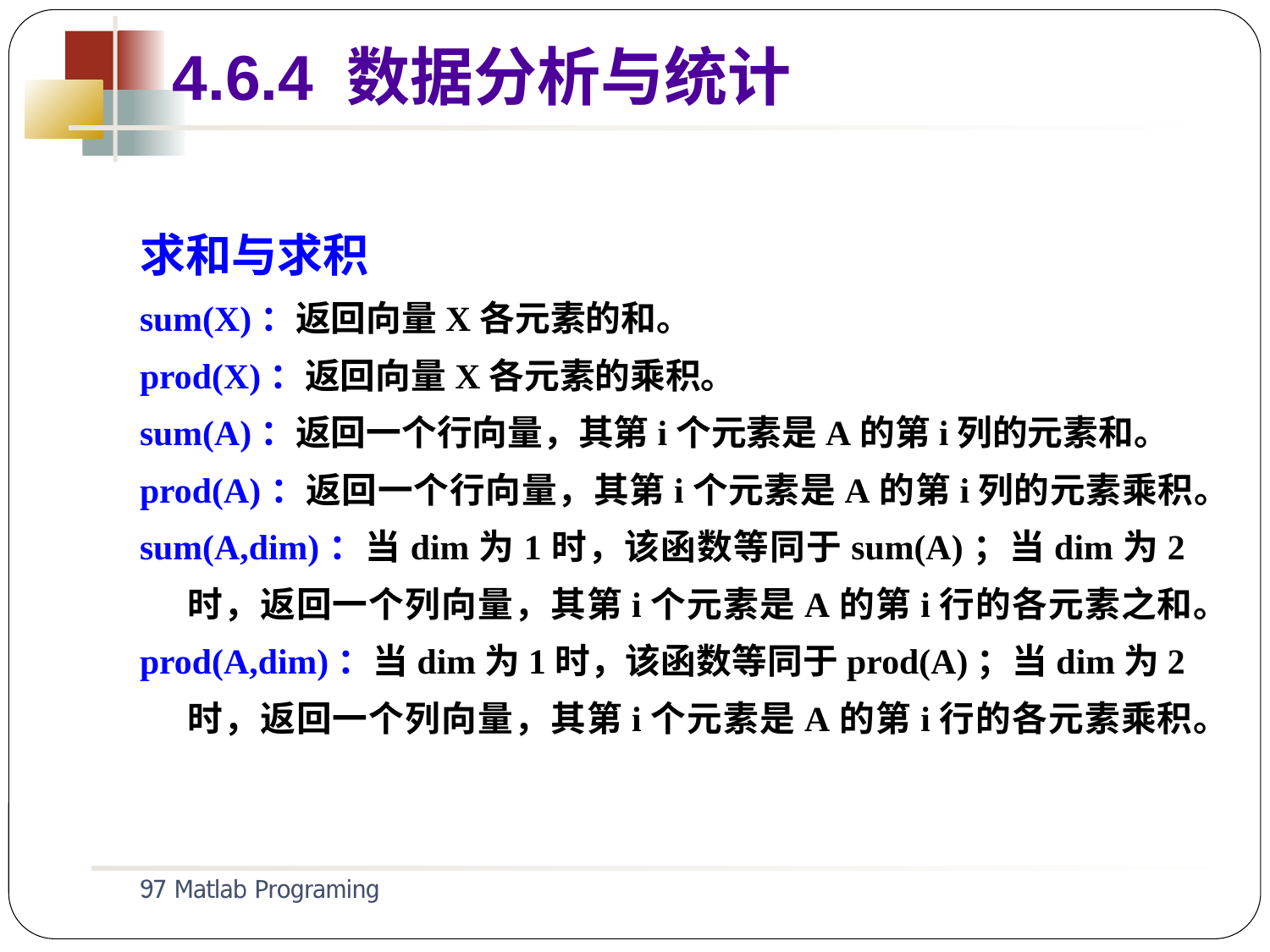

求和与求积
sum(X)：返回向量X各元素的和。
prod(X)：返回向量X各元素的乘积。
sum(A)：返回一个行向量，其第i个元素是A的第i列的元素和。
prod(A)：返回一个行向量，其第i个元素是A的第i列的元素乘积。
sum(A,dim)：当dim为1时，该函数等同于sum(A)；当dim为2时，返回一个列向量，其第i个元素是A的第i行的各元素之和。
prod(A,dim)：当dim为1时，该函数等同于prod(A)；当dim为2时，返回一个列向量，其第i个元素是A的第i行的各元素乘积。
4.6.4 数据分析与统计
97 Matlab Programing